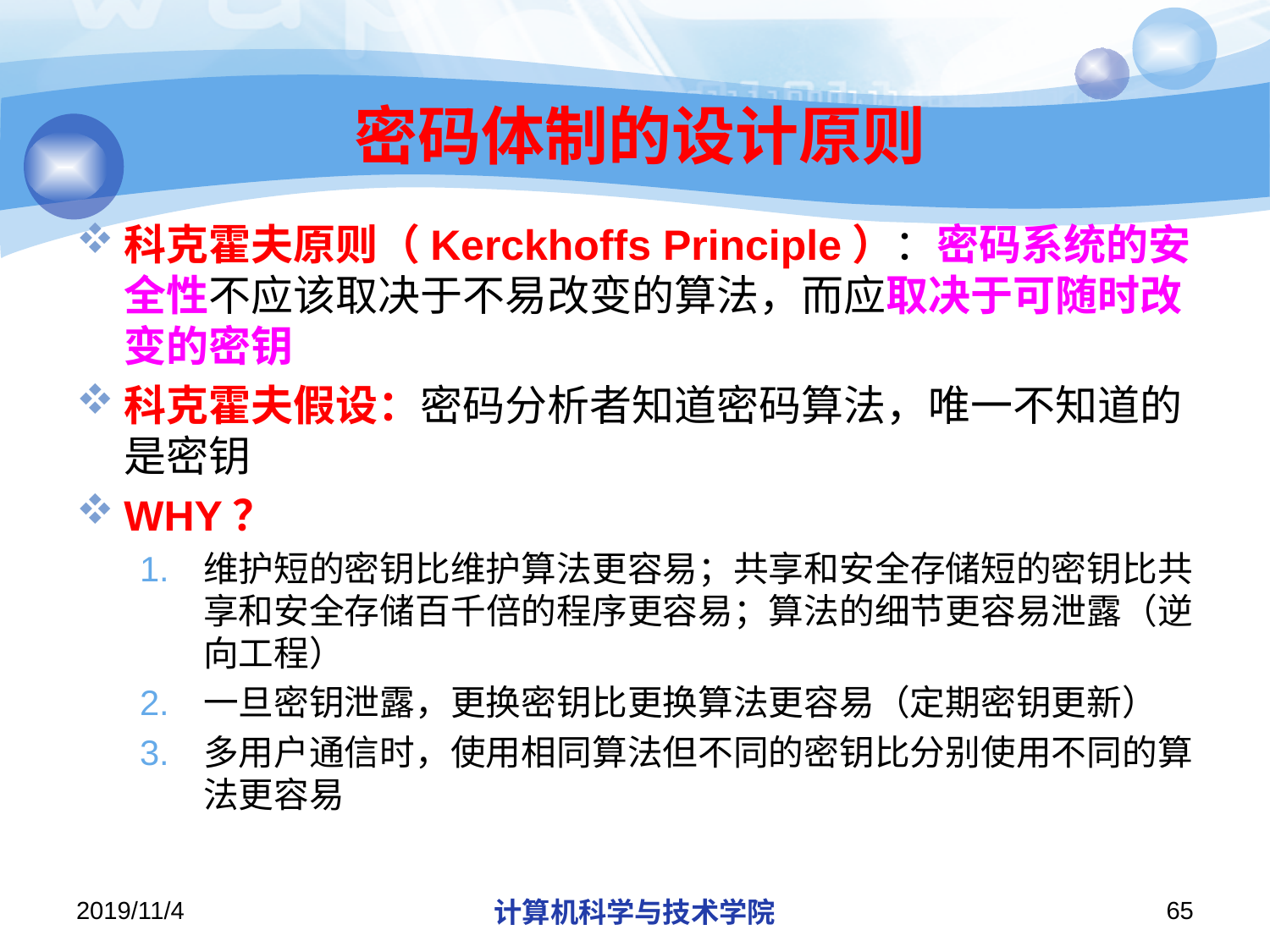

# 密码体制的设计原则
科克霍夫原则（Kerckhoffs Principle）：密码系统的安全性不应该取决于不易改变的算法，而应取决于可随时改变的密钥
科克霍夫假设：密码分析者知道密码算法，唯一不知道的是密钥
WHY？
维护短的密钥比维护算法更容易；共享和安全存储短的密钥比共享和安全存储百千倍的程序更容易；算法的细节更容易泄露（逆向工程）
一旦密钥泄露，更换密钥比更换算法更容易（定期密钥更新）
多用户通信时，使用相同算法但不同的密钥比分别使用不同的算法更容易

2019/11/4
计算机科学与技术学院
65